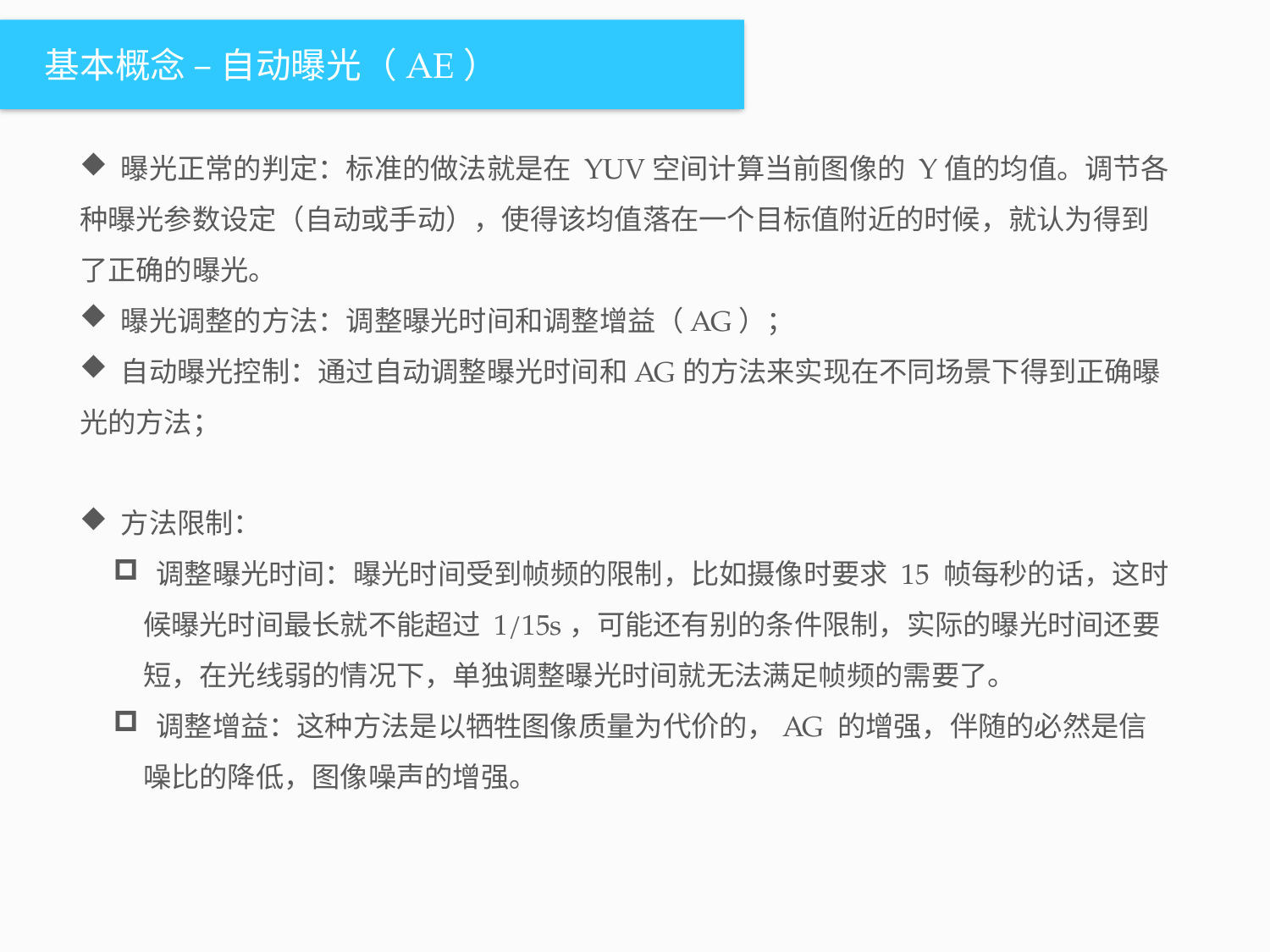

基本概念 – 自动曝光（AE）
 曝光正常的判定：标准的做法就是在 YUV空间计算当前图像的 Y值的均值。调节各种曝光参数设定（自动或手动），使得该均值落在一个目标值附近的时候，就认为得到了正确的曝光。
 曝光调整的方法：调整曝光时间和调整增益（AG）；
 自动曝光控制：通过自动调整曝光时间和AG的方法来实现在不同场景下得到正确曝光的方法；

 方法限制：
 调整曝光时间：曝光时间受到帧频的限制，比如摄像时要求 15 帧每秒的话，这时候曝光时间最长就不能超过 1/15s，可能还有别的条件限制，实际的曝光时间还要短，在光线弱的情况下，单独调整曝光时间就无法满足帧频的需要了。
 调整增益：这种方法是以牺牲图像质量为代价的，AG 的增强，伴随的必然是信噪比的降低，图像噪声的增强。